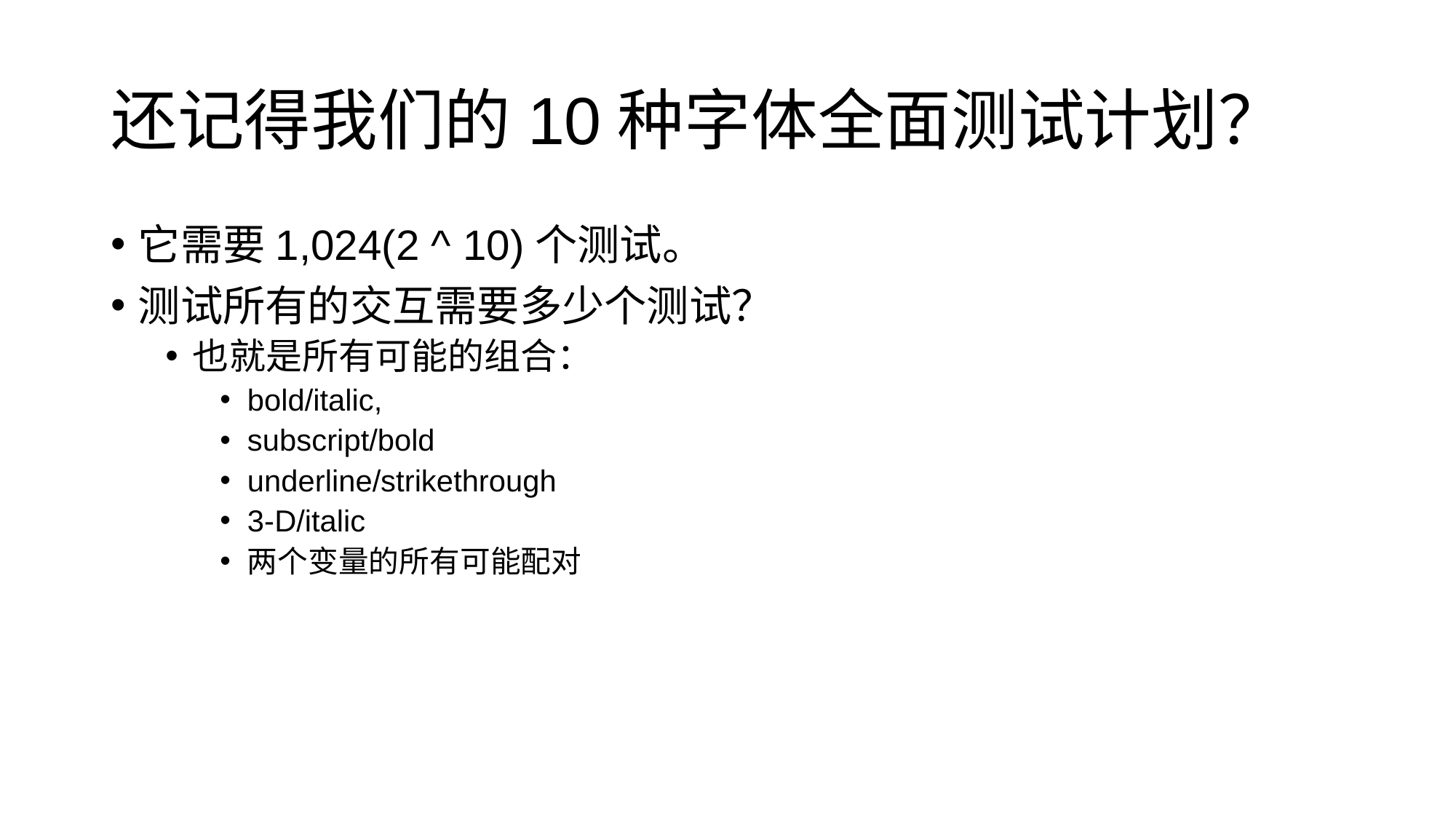

# 还记得我们的10种字体全面测试计划？
它需要1,024(2 ^ 10)个测试。
测试所有的交互需要多少个测试？
也就是所有可能的组合：
bold/italic,
subscript/bold
underline/strikethrough
3-D/italic
两个变量的所有可能配对